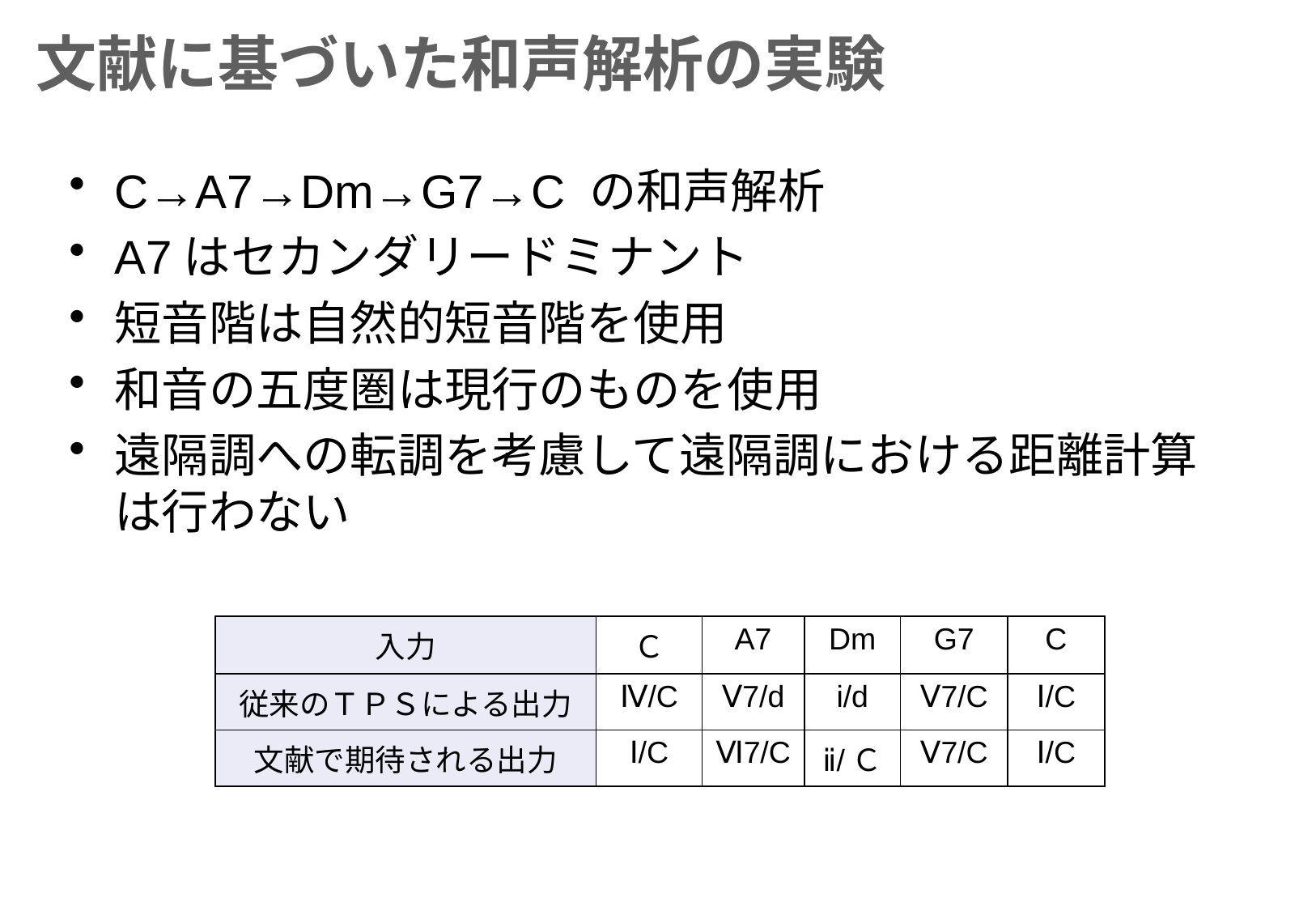

# 文献に基づいた和声解析の実験
C→A7→Dm→G7→C の和声解析
A7はセカンダリードミナント
短音階は自然的短音階を使用
和音の五度圏は現行のものを使用
遠隔調への転調を考慮して遠隔調における距離計算
は行わない

| 入力 | Ｃ | A7 | Dm | G7 | C |
| --- | --- | --- | --- | --- | --- |
| 従来のＴＰＳによる出力 | Ⅳ/C | Ⅴ7/d | i/d | Ⅴ7/C | Ⅰ/C |
| 文献で期待される出力 | Ⅰ/C | Ⅵ7/C | ⅱ/Ｃ | Ⅴ7/C | Ⅰ/C |